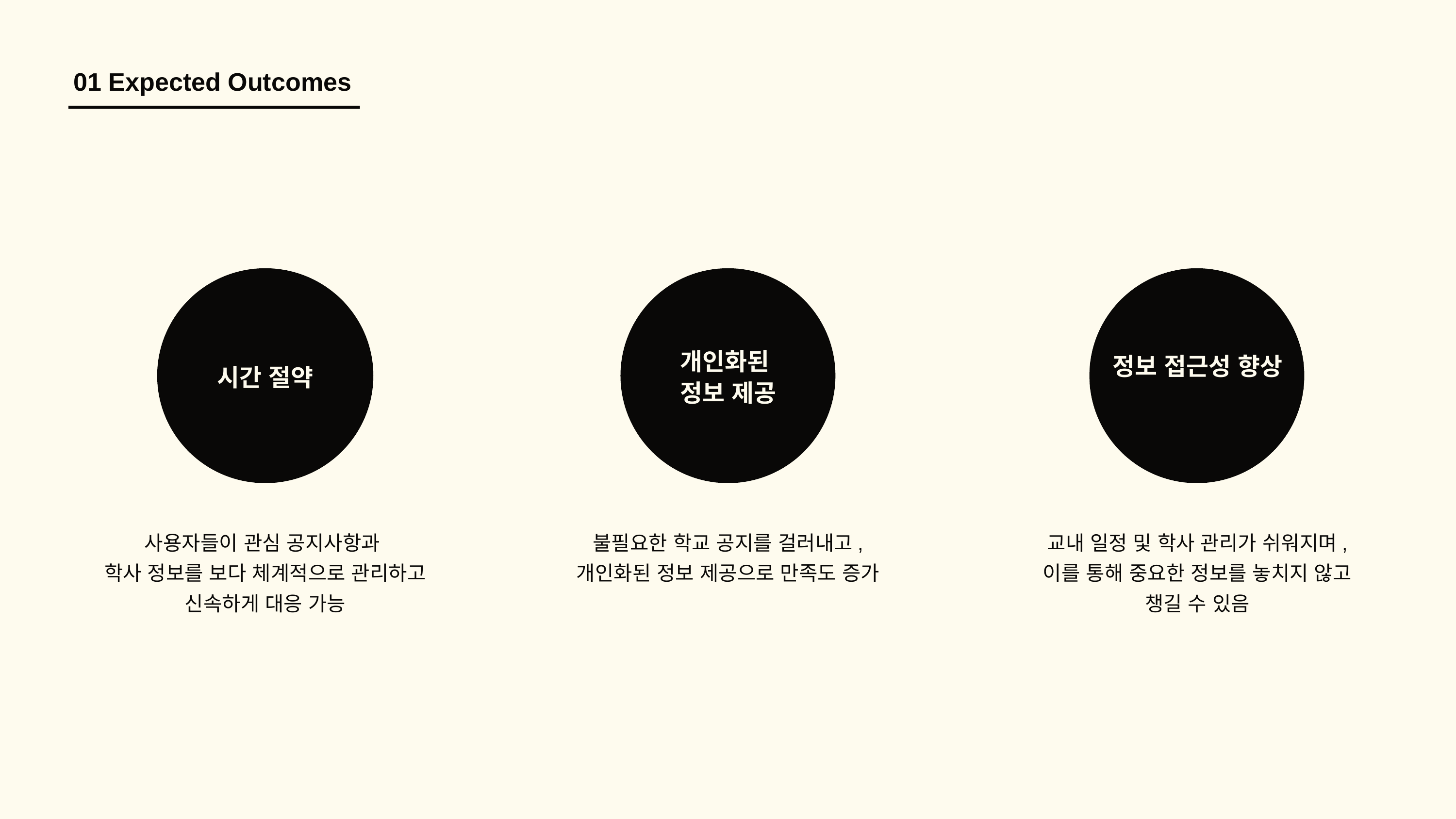

01 Expected Outcomes

시간 절약
사용자들이 관심 공지사항과
학사 정보를 보다 체계적으로 관리하고 신속하게 대응 가능

개인화된
정보 제공
불필요한 학교 공지를 걸러내고, 개인화된 정보 제공으로 만족도 증가

정보 접근성 향상
교내 일정 및 학사 관리가 쉬워지며, 이를 통해 중요한 정보를 놓치지 않고 챙길 수 있음